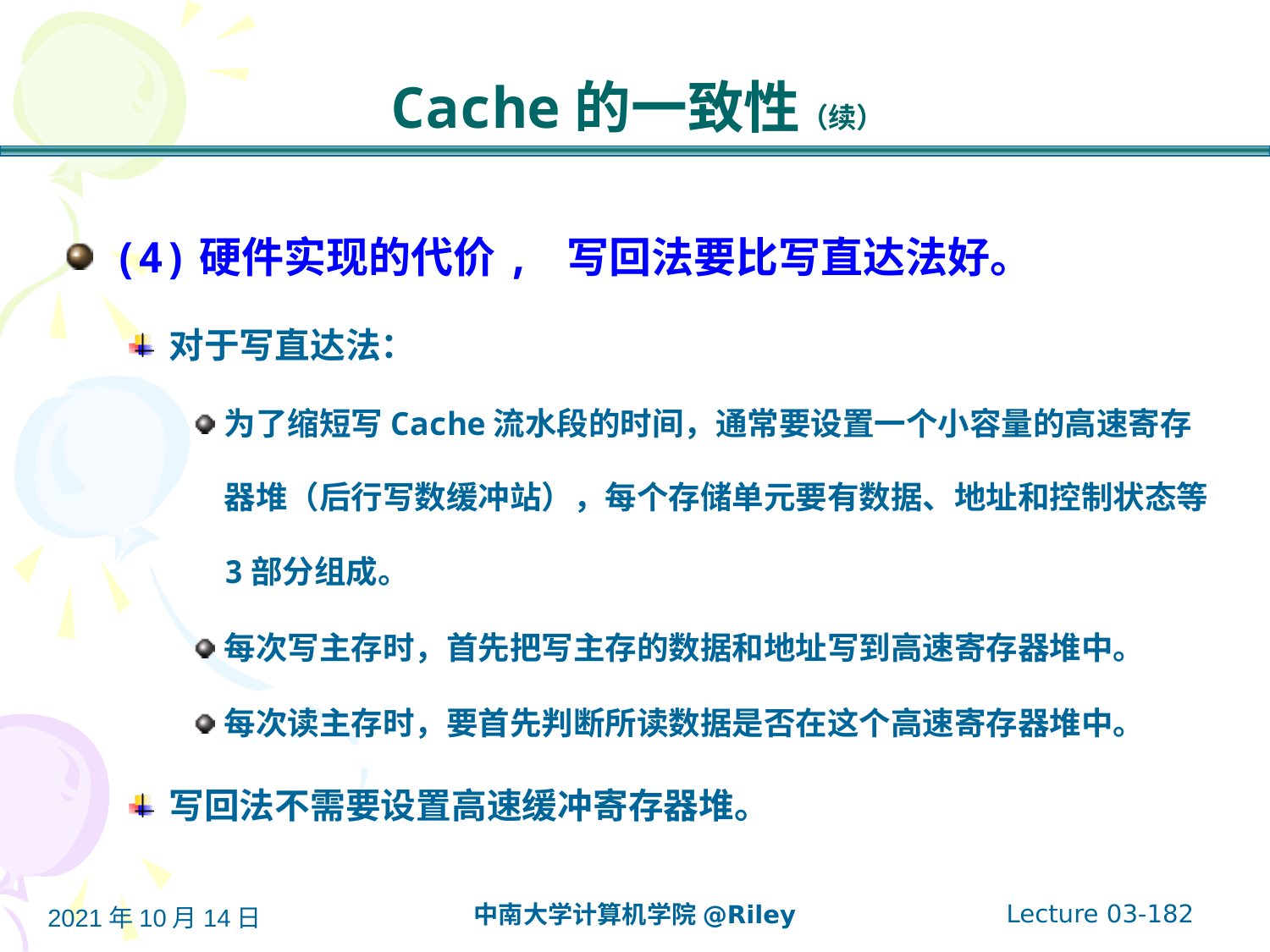

# Cache的一致性（续）
(4)硬件实现的代价, 写回法要比写直达法好。
对于写直达法：
为了缩短写Cache流水段的时间，通常要设置一个小容量的高速寄存器堆（后行写数缓冲站），每个存储单元要有数据、地址和控制状态等3部分组成。
每次写主存时，首先把写主存的数据和地址写到高速寄存器堆中。
每次读主存时，要首先判断所读数据是否在这个高速寄存器堆中。
写回法不需要设置高速缓冲寄存器堆。
Lecture 03-182
中南大学计算机学院@Riley
2021年10月14日